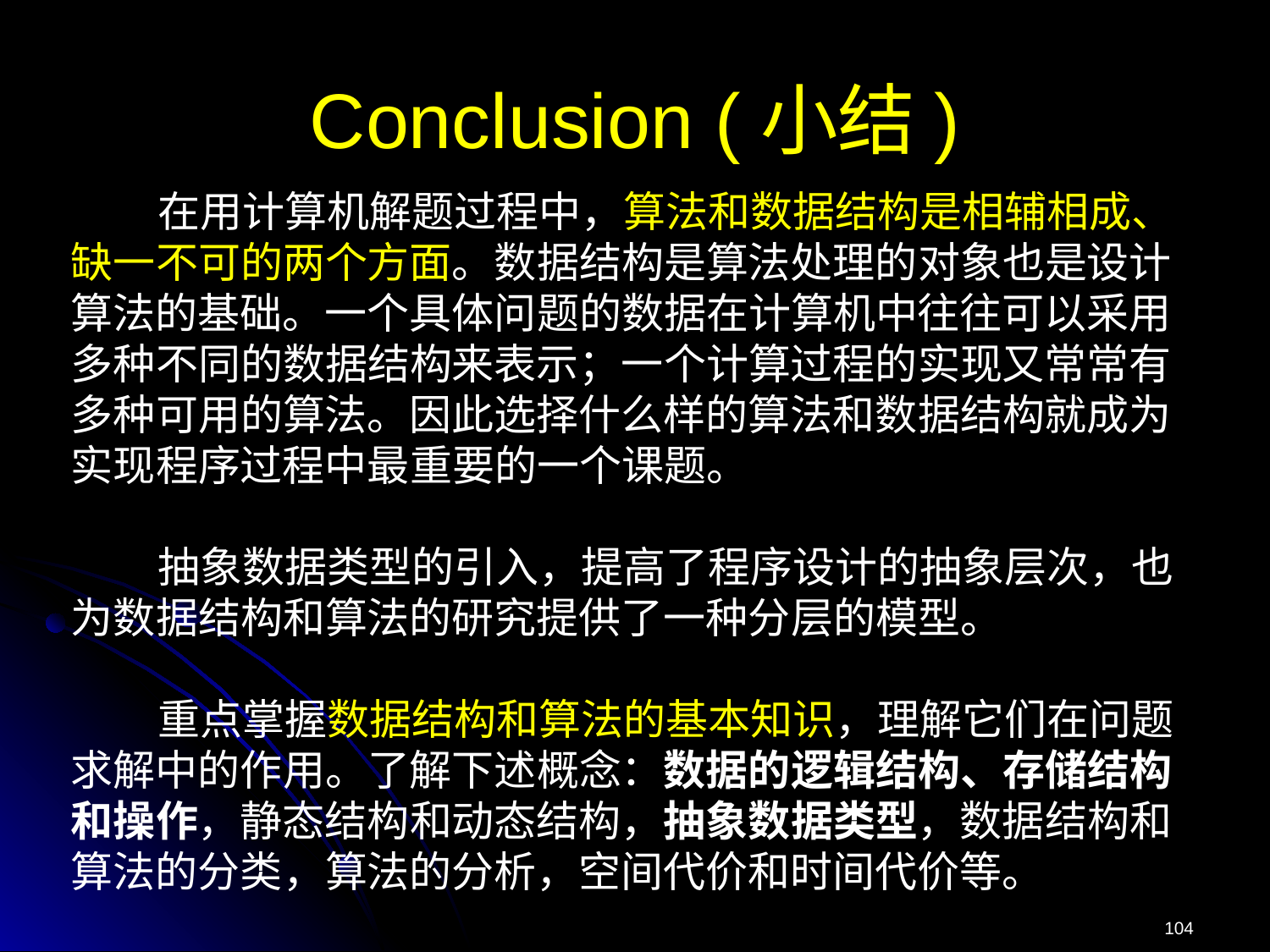

# Conclusion (小结)
        在用计算机解题过程中，算法和数据结构是相辅相成、缺一不可的两个方面。数据结构是算法处理的对象也是设计算法的基础。一个具体问题的数据在计算机中往往可以采用多种不同的数据结构来表示；一个计算过程的实现又常常有多种可用的算法。因此选择什么样的算法和数据结构就成为实现程序过程中最重要的一个课题。

        抽象数据类型的引入，提高了程序设计的抽象层次，也为数据结构和算法的研究提供了一种分层的模型。

        重点掌握数据结构和算法的基本知识，理解它们在问题求解中的作用。了解下述概念：数据的逻辑结构、存储结构和操作，静态结构和动态结构，抽象数据类型，数据结构和算法的分类，算法的分析，空间代价和时间代价等。

104